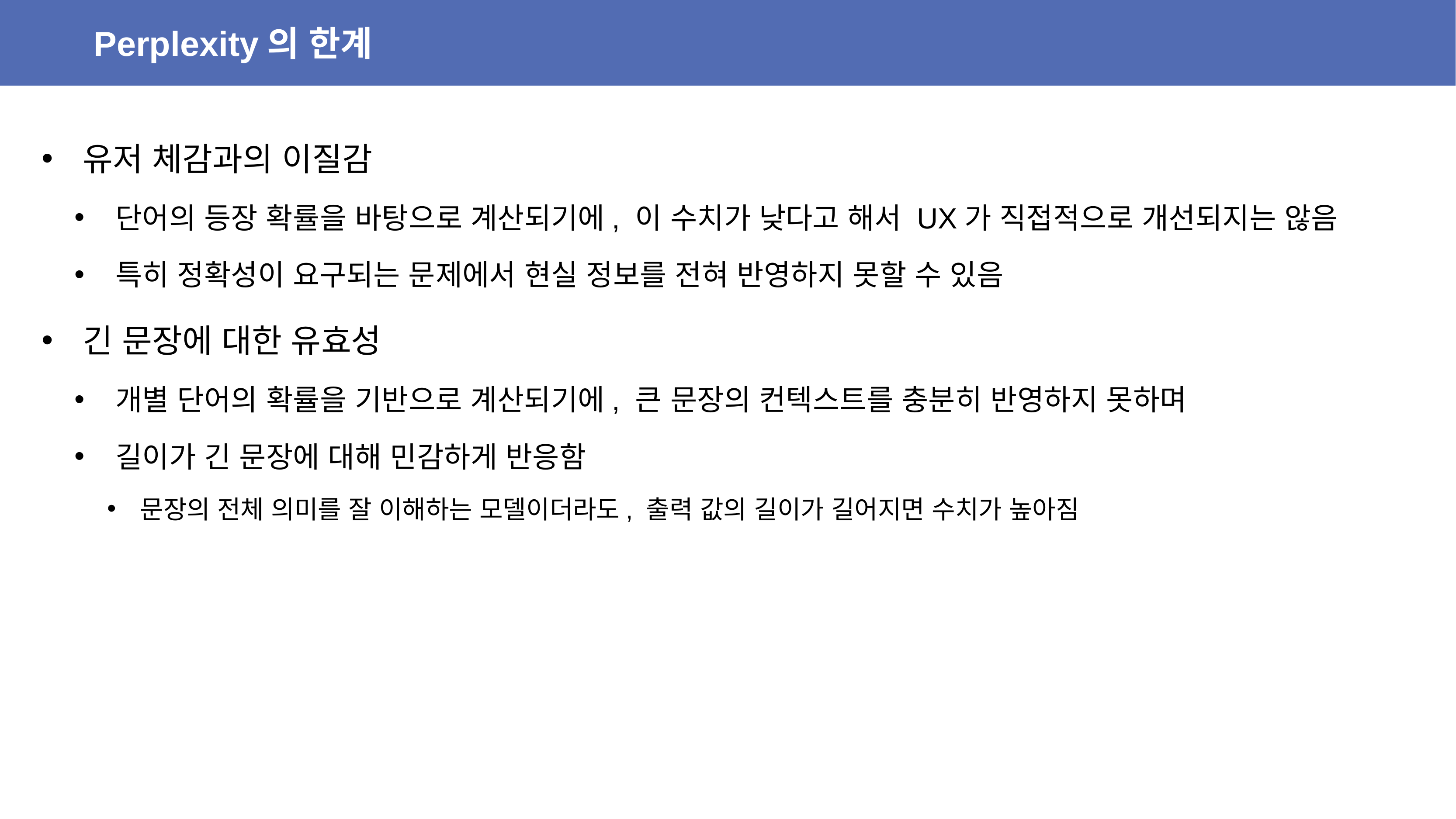

Perplexity의 한계
유저 체감과의 이질감
단어의 등장 확률을 바탕으로 계산되기에, 이 수치가 낮다고 해서 UX가 직접적으로 개선되지는 않음
특히 정확성이 요구되는 문제에서 현실 정보를 전혀 반영하지 못할 수 있음
긴 문장에 대한 유효성
개별 단어의 확률을 기반으로 계산되기에, 큰 문장의 컨텍스트를 충분히 반영하지 못하며
길이가 긴 문장에 대해 민감하게 반응함
문장의 전체 의미를 잘 이해하는 모델이더라도, 출력 값의 길이가 길어지면 수치가 높아짐